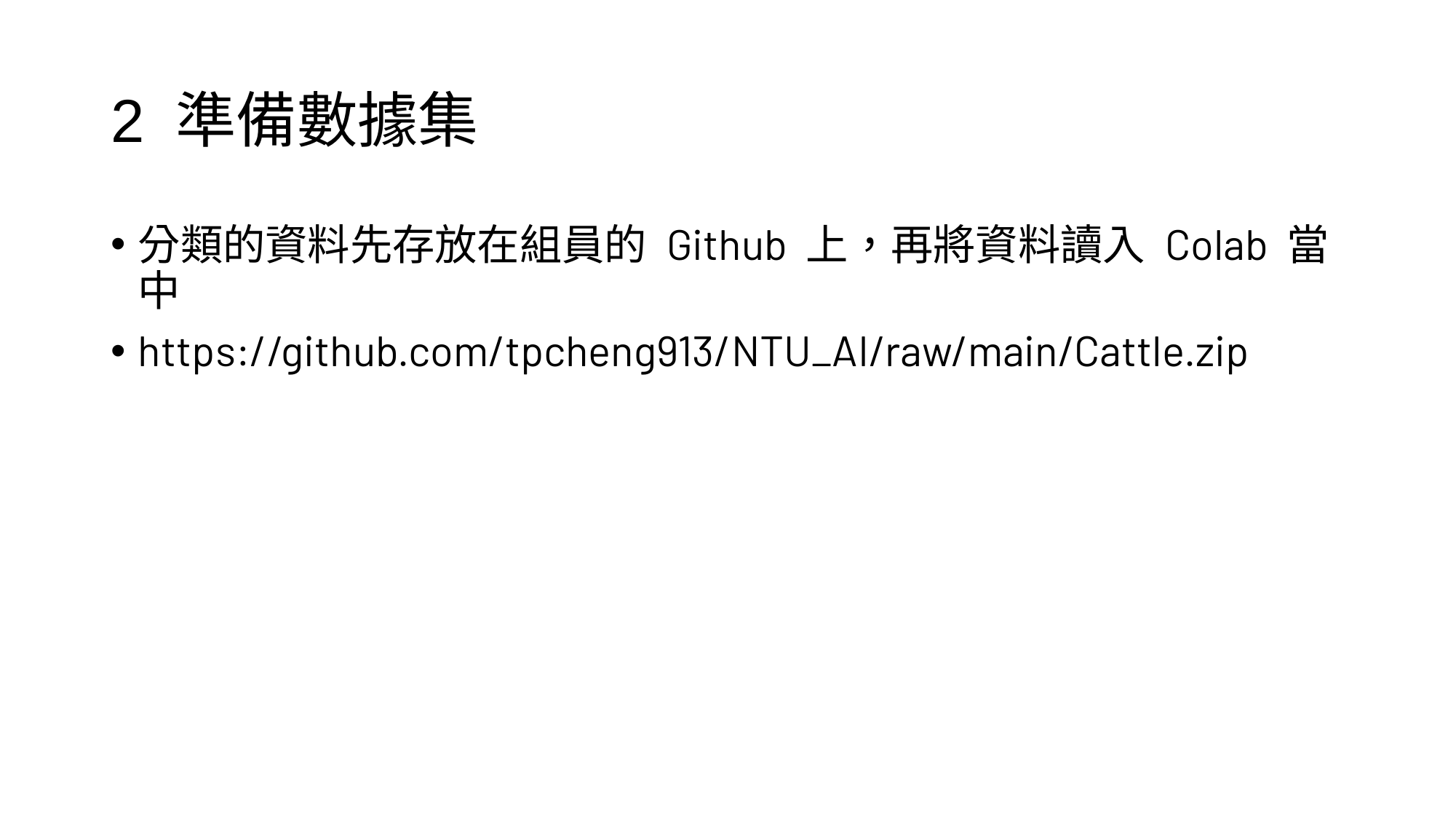

# 2 準備數據集
分類的資料先存放在組員的 Github 上，再將資料讀入 Colab 當中
https://github.com/tpcheng913/NTU_AI/raw/main/Cattle.zip